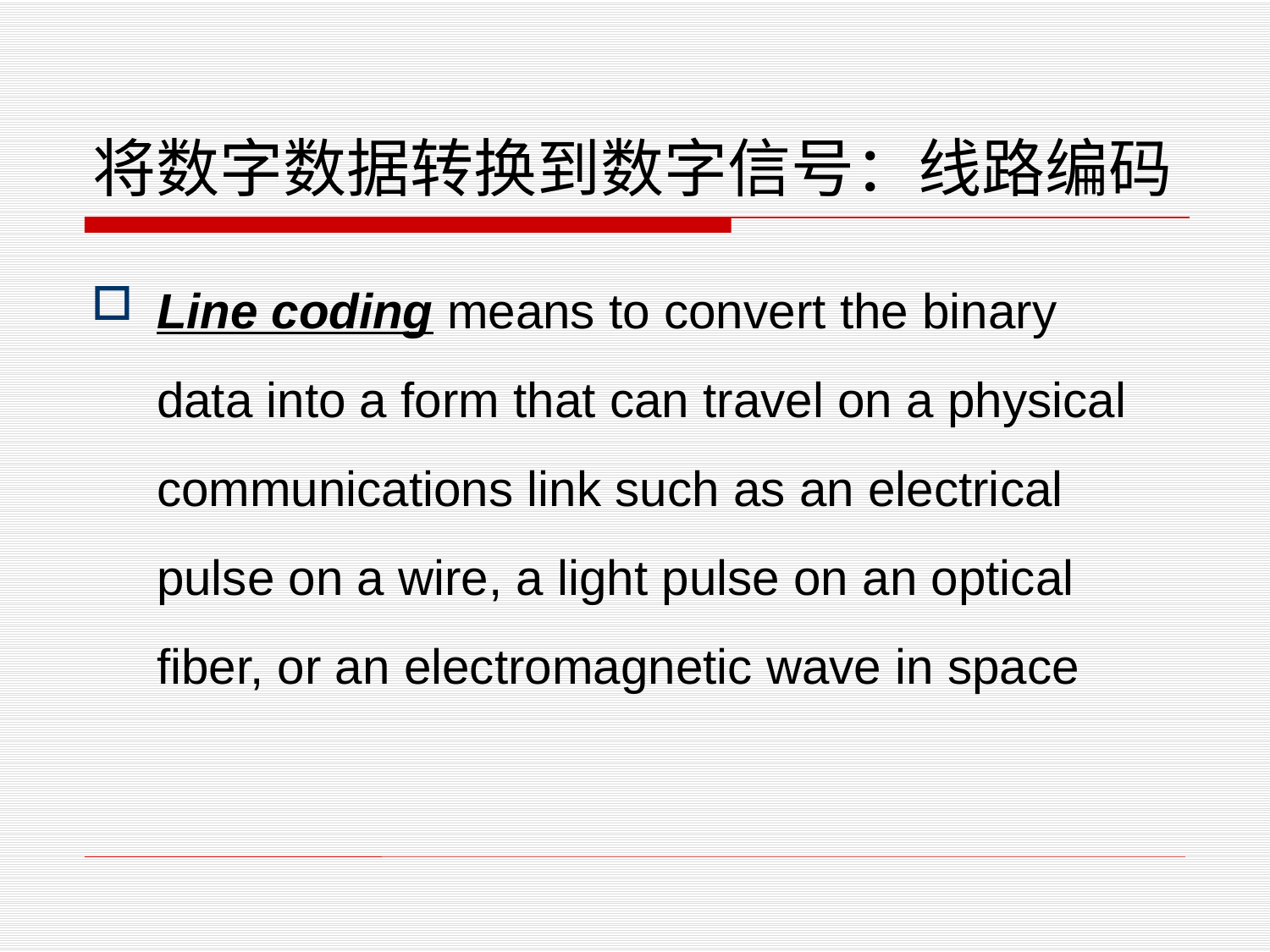

# 将数字数据转换到数字信号：线路编码
Line coding means to convert the binary data into a form that can travel on a physical communications link such as an electrical pulse on a wire, a light pulse on an optical fiber, or an electromagnetic wave in space